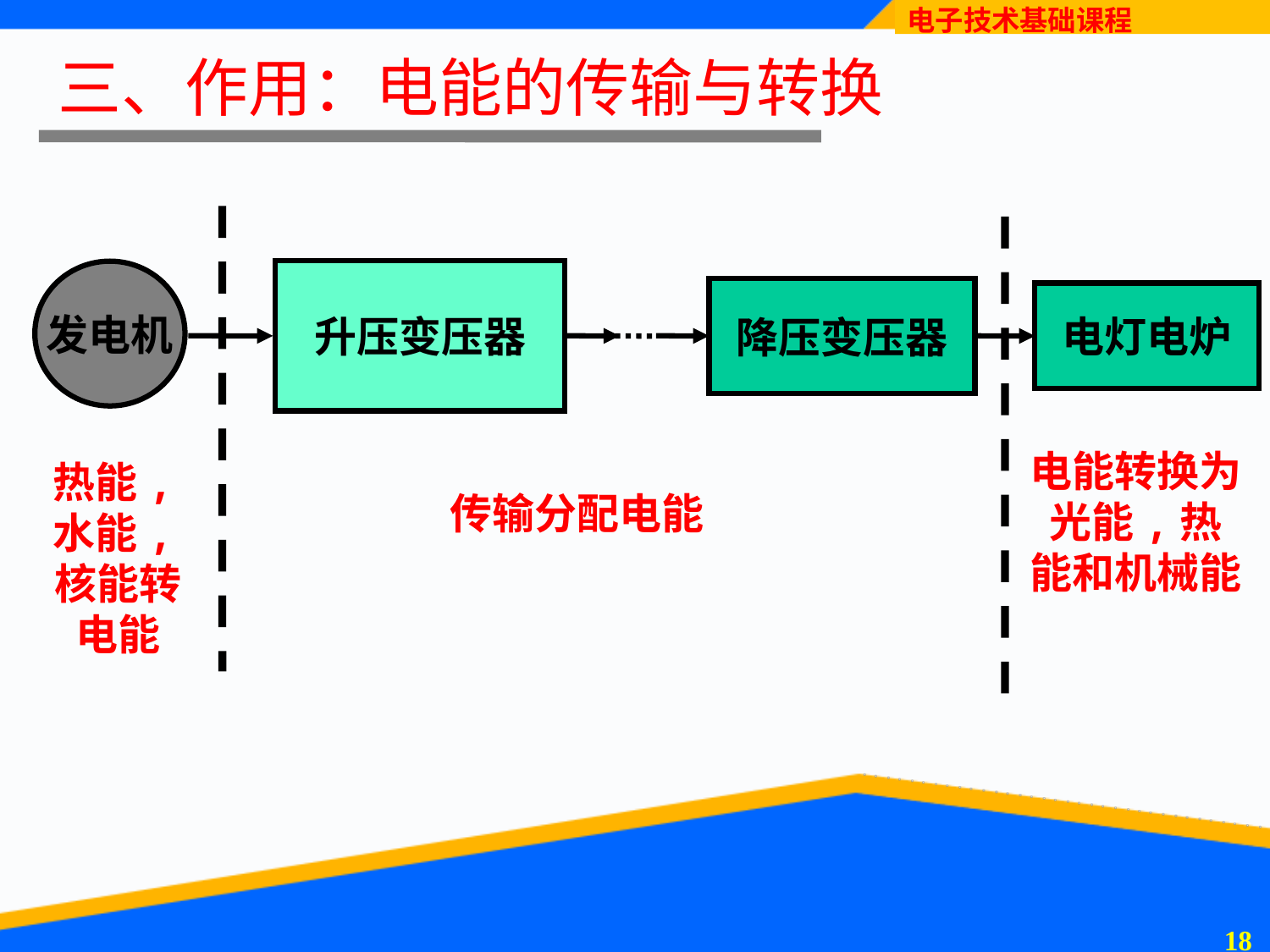

三、作用：电能的传输与转换

升压变压器
发电机
降压变压器
电灯电炉

电能转换为光能,热能和机械能
热能,水能,核能转电能
传输分配电能
18